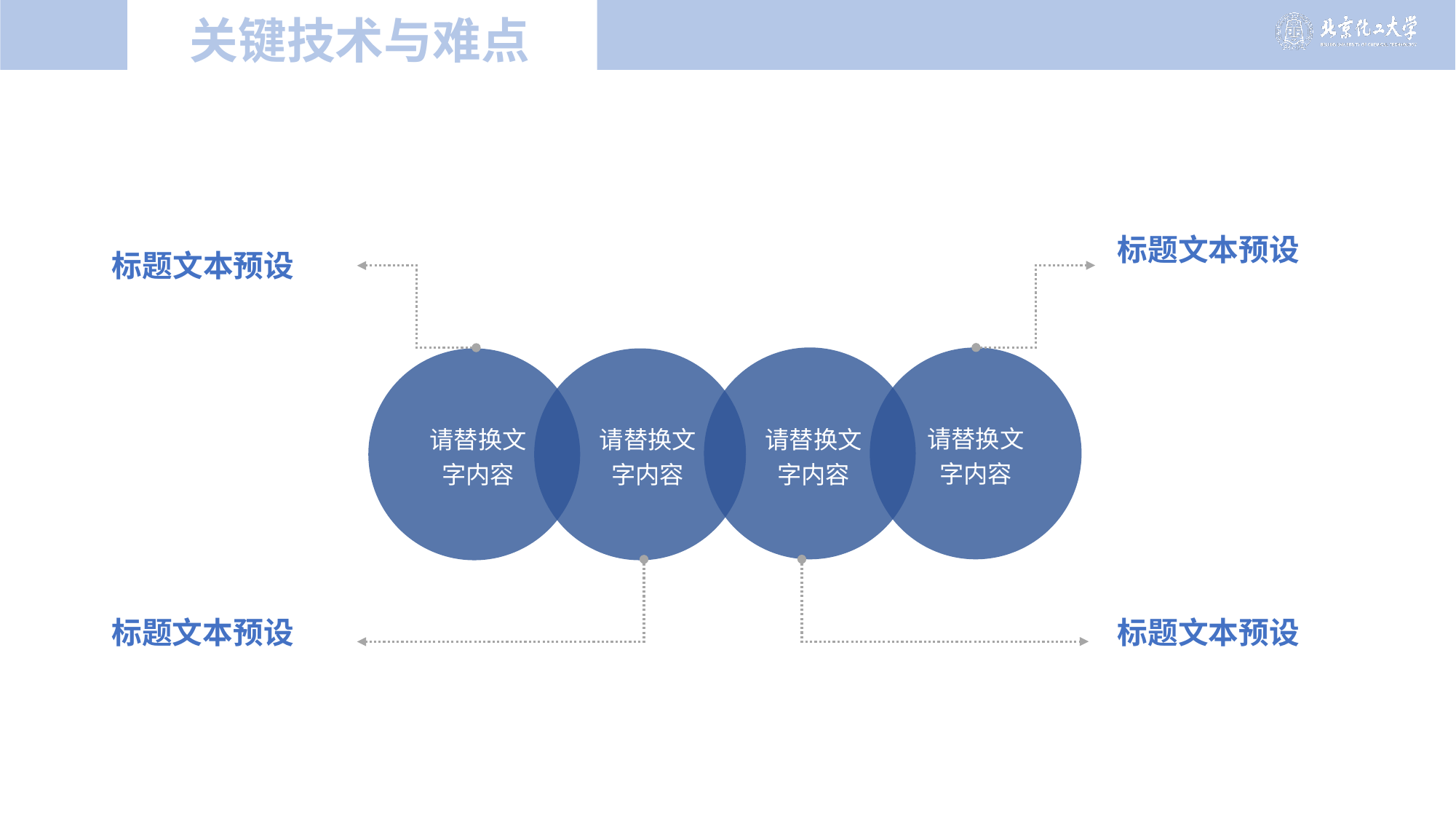

# 关键技术与难点
标题文本预设
标题文本预设

请替换文字内容
请替换文字内容
请替换文字内容
请替换文字内容
标题文本预设
标题文本预设